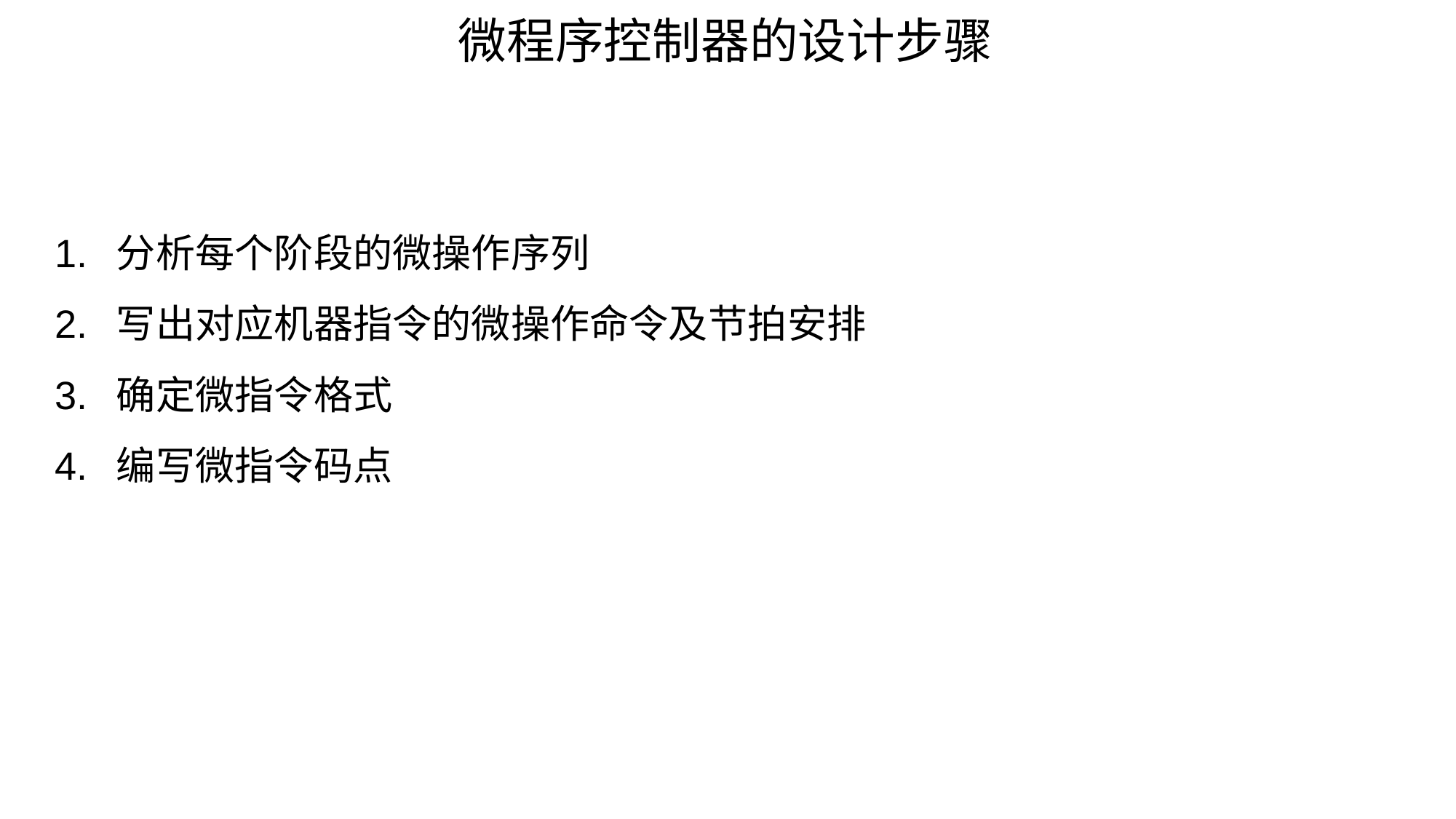

微程序控制器的设计步骤
分析每个阶段的微操作序列
写出对应机器指令的微操作命令及节拍安排
确定微指令格式
编写微指令码点